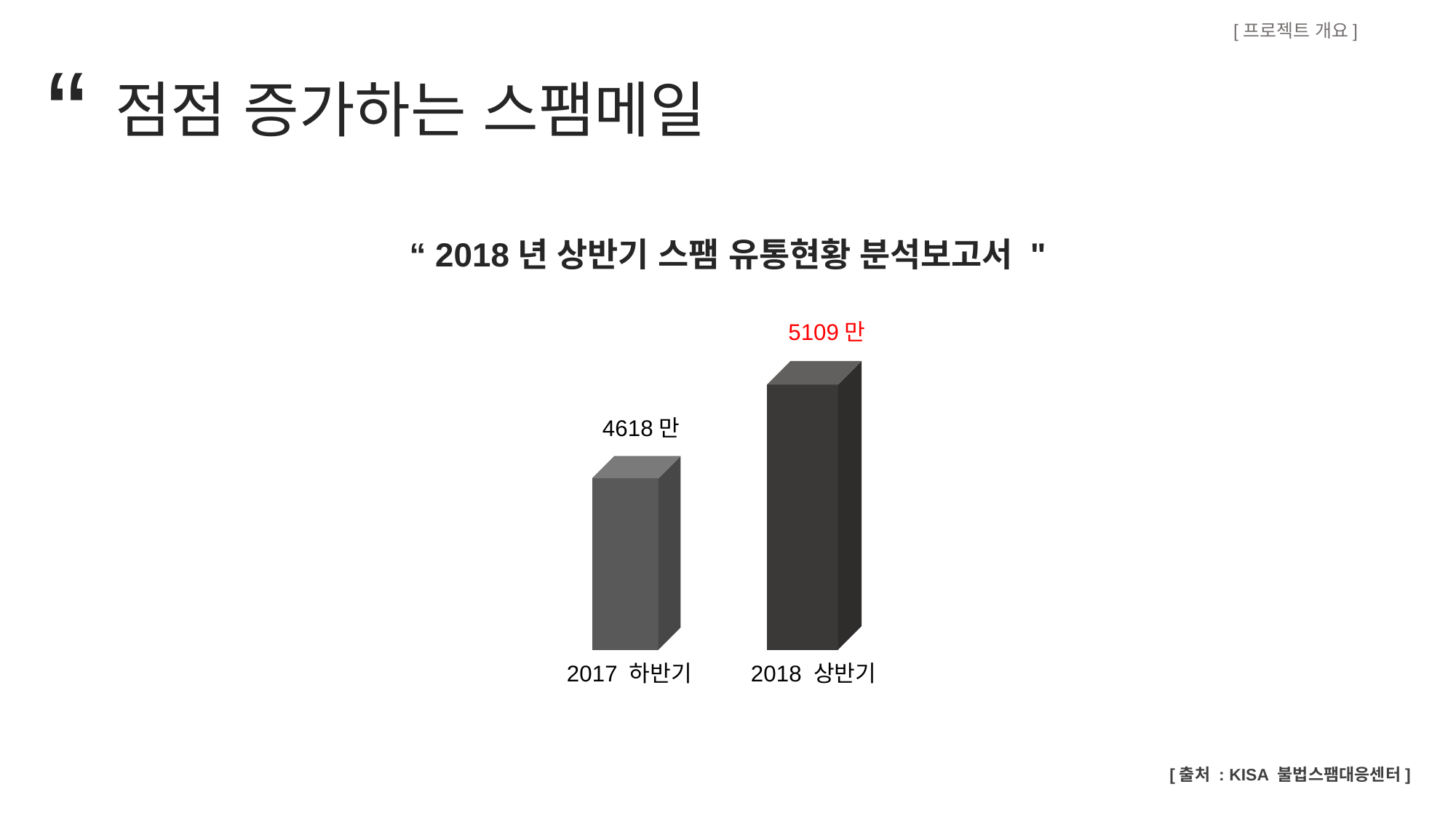

[프로젝트 개요]
“
점점 증가하는 스팸메일
“ 2018년 상반기 스팸 유통현황 분석보고서 "
5109만

4618만

2017 하반기
2018 상반기
[출처 : KISA 불법스팸대응센터]